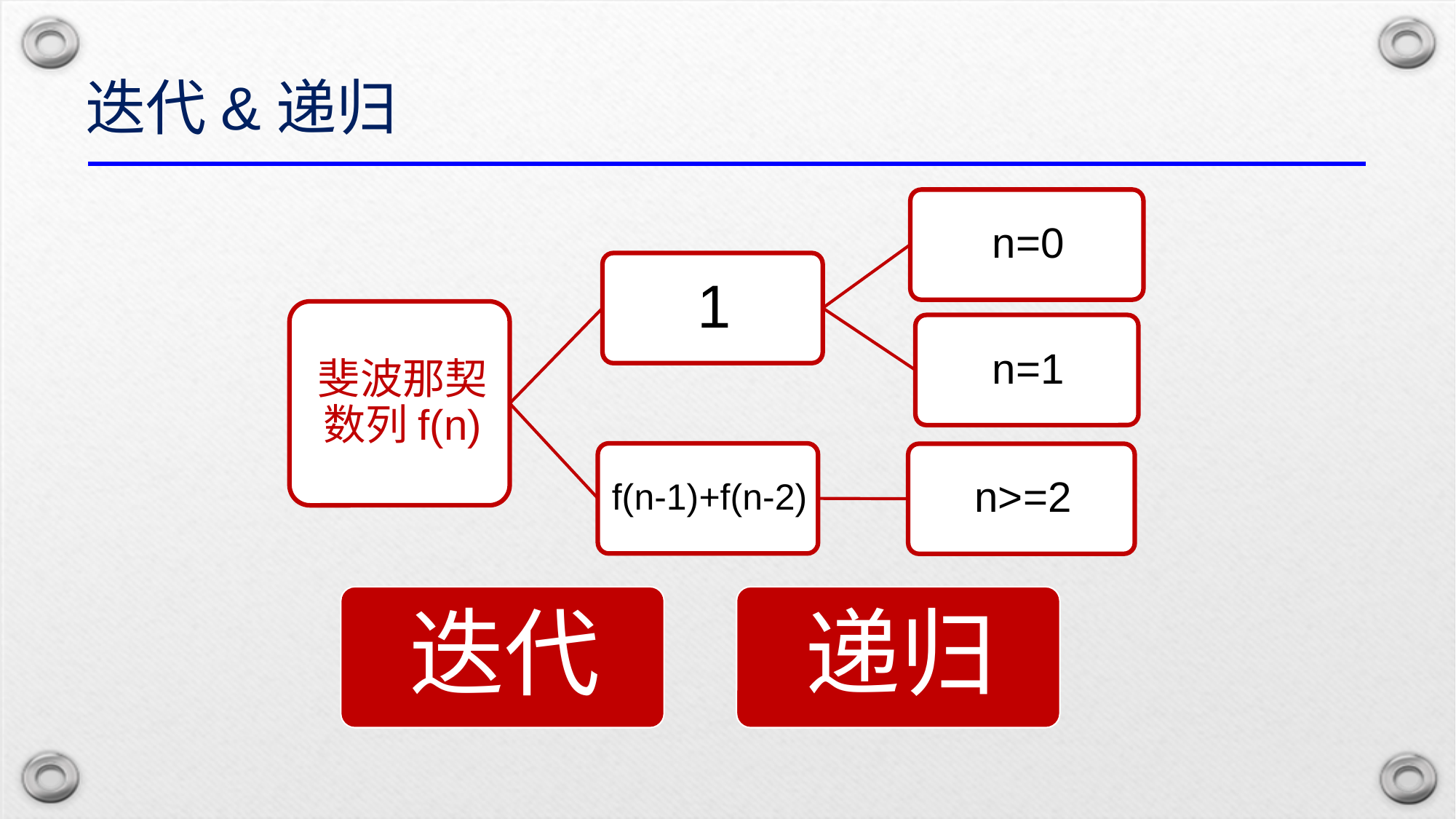

# 迭代&递归
斐波那契数列f(n)

1

n=0

n=1

f(n-1)+f(n-2)

n>=2
迭代
递归